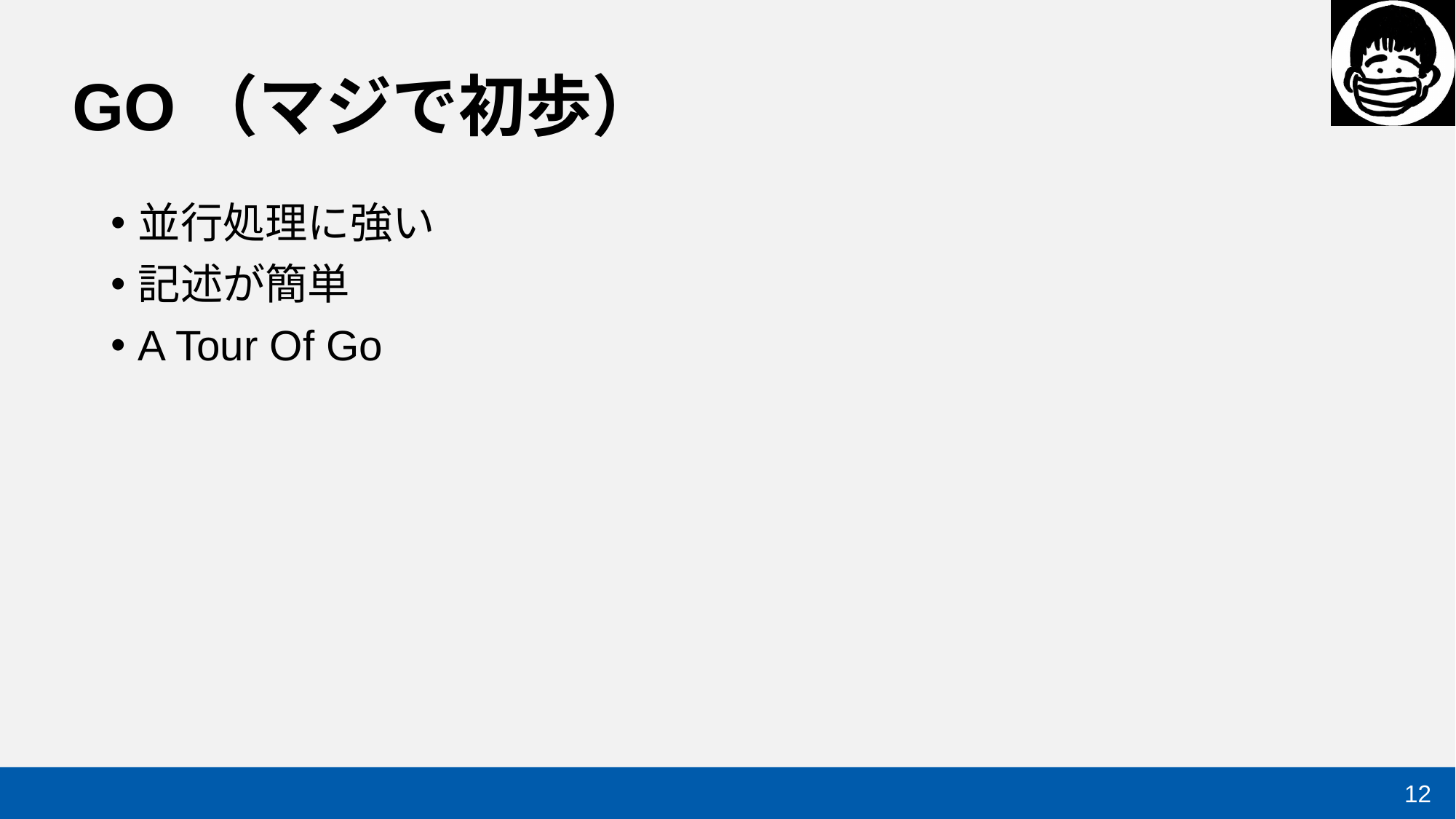

# GO（マジで初歩）
並行処理に強い
記述が簡単
A Tour Of Go
12